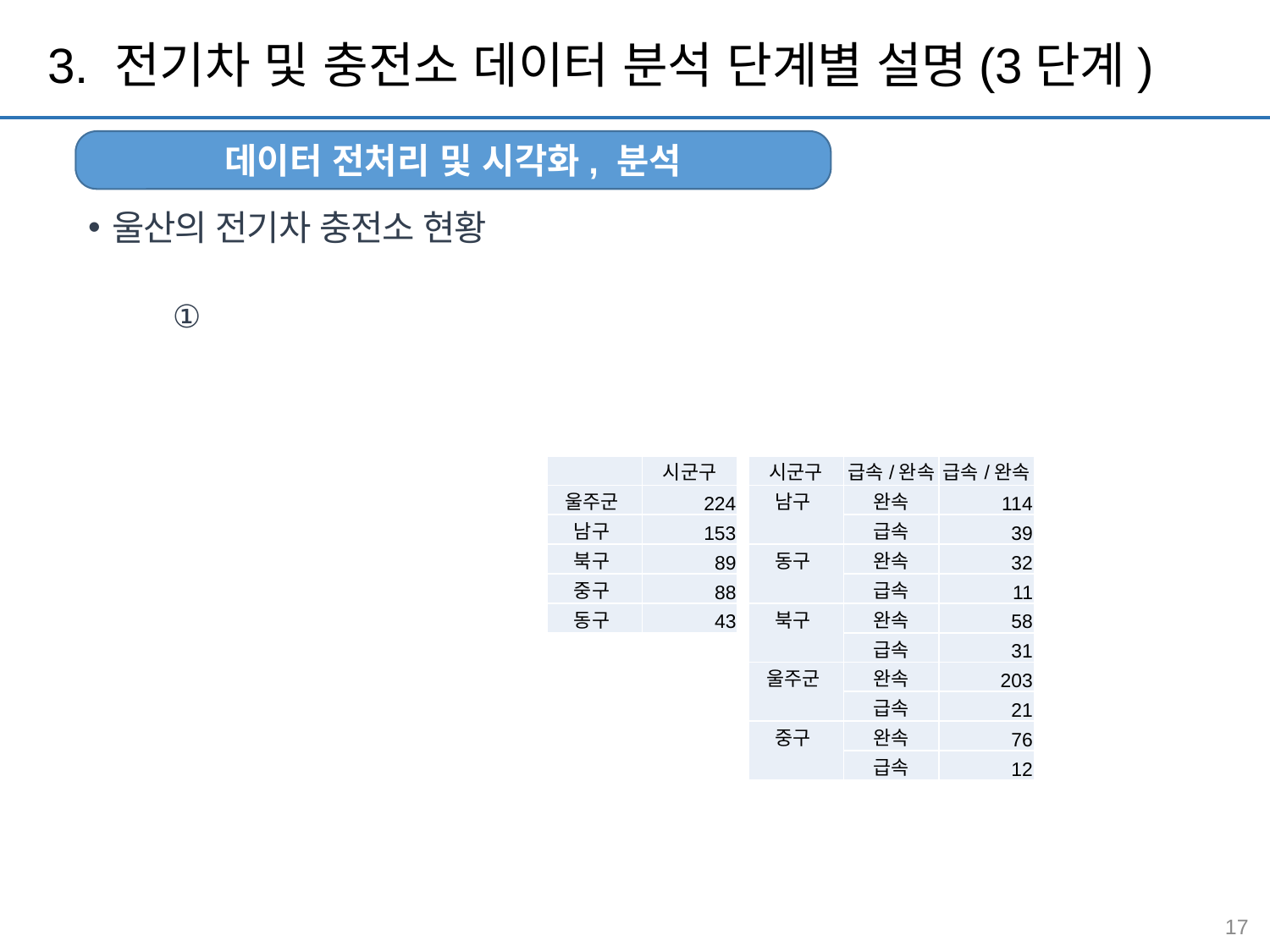

3. 전기차 및 충전소 데이터 분석 단계별 설명(3단계)
데이터 전처리 및 시각화, 분석
울산의 전기차 충전소 현황

|  | 시군구 |
| --- | --- |
| 울주군 | 224 |
| 남구 | 153 |
| 북구 | 89 |
| 중구 | 88 |
| 동구 | 43 |
| 시군구 | 급속/완속 | 급속/완속 |
| --- | --- | --- |
| 남구 | 완속 | 114 |
|  | 급속 | 39 |
| 동구 | 완속 | 32 |
|  | 급속 | 11 |
| 북구 | 완속 | 58 |
|  | 급속 | 31 |
| 울주군 | 완속 | 203 |
|  | 급속 | 21 |
| 중구 | 완속 | 76 |
|  | 급속 | 12 |